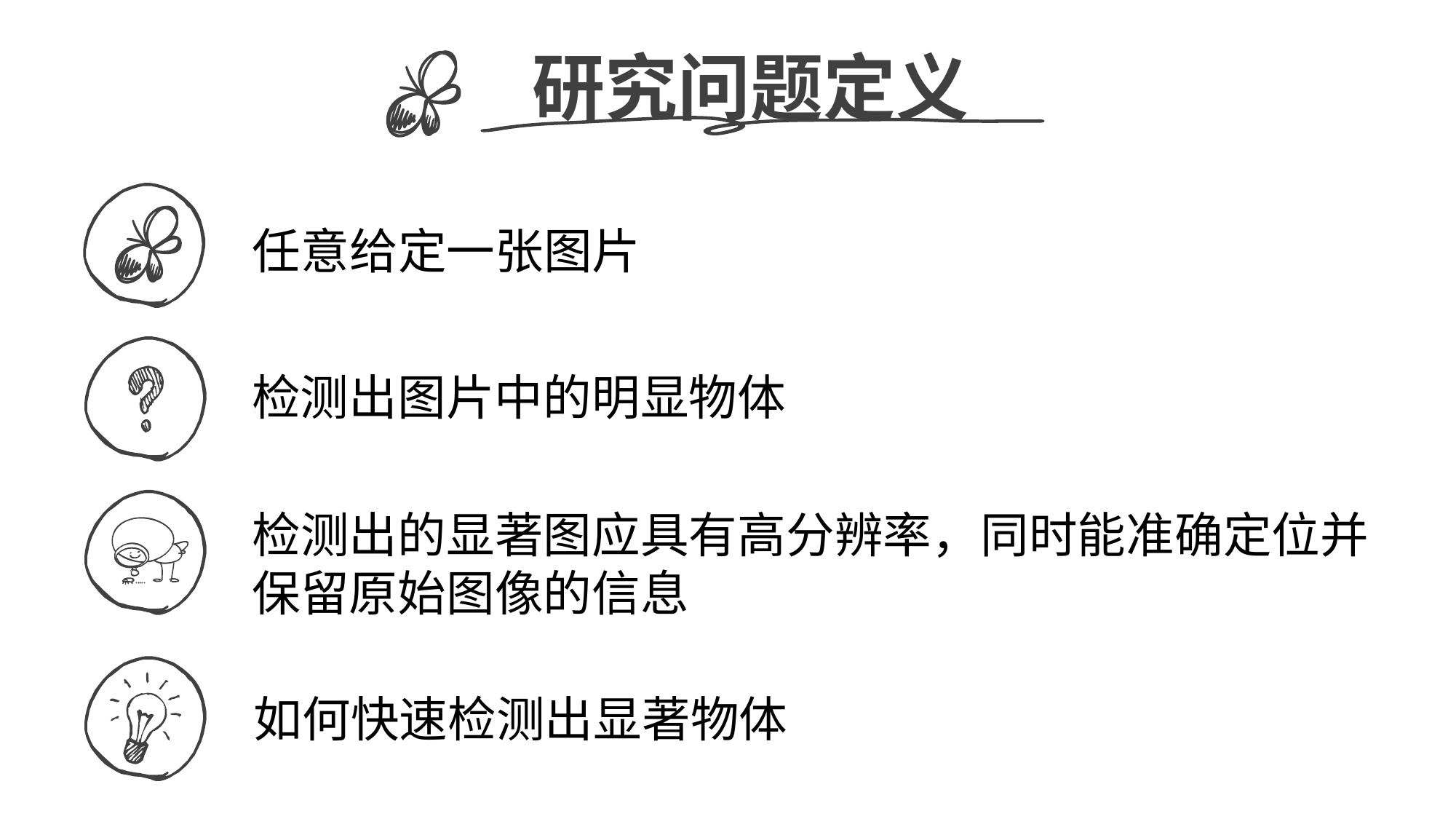

研究问题定义

任意给定一张图片

检测出图片中的明显物体

检测出的显著图应具有高分辨率，同时能准确定位并保留原始图像的信息

如何快速检测出显著物体